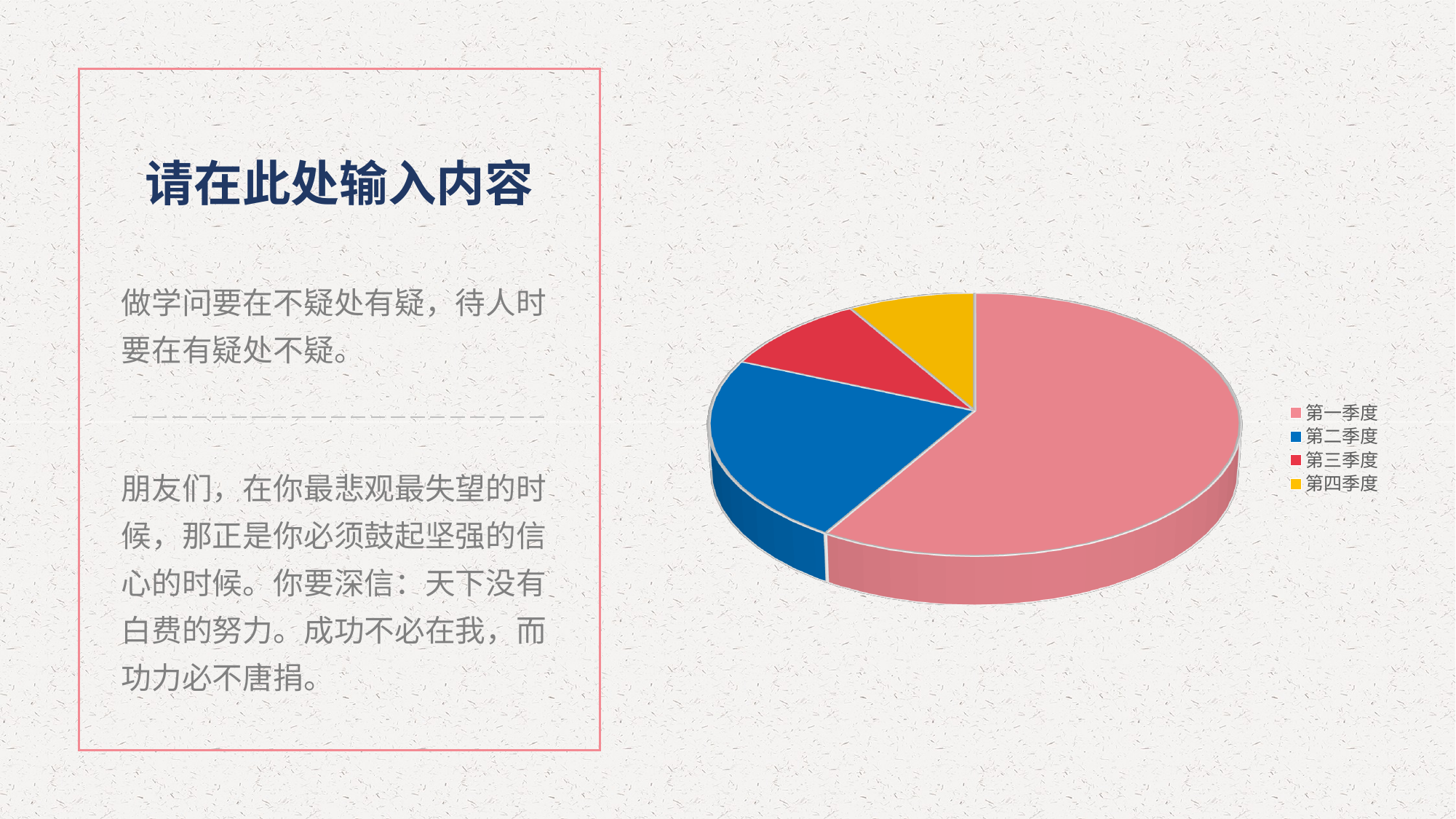

请在此处输入内容

[unsupported chart]

做学问要在不疑处有疑，待人时要在有疑处不疑。
朋友们，在你最悲观最失望的时候，那正是你必须鼓起坚强的信心的时候。你要深信：天下没有白费的努力。成功不必在我，而功力必不唐捐。